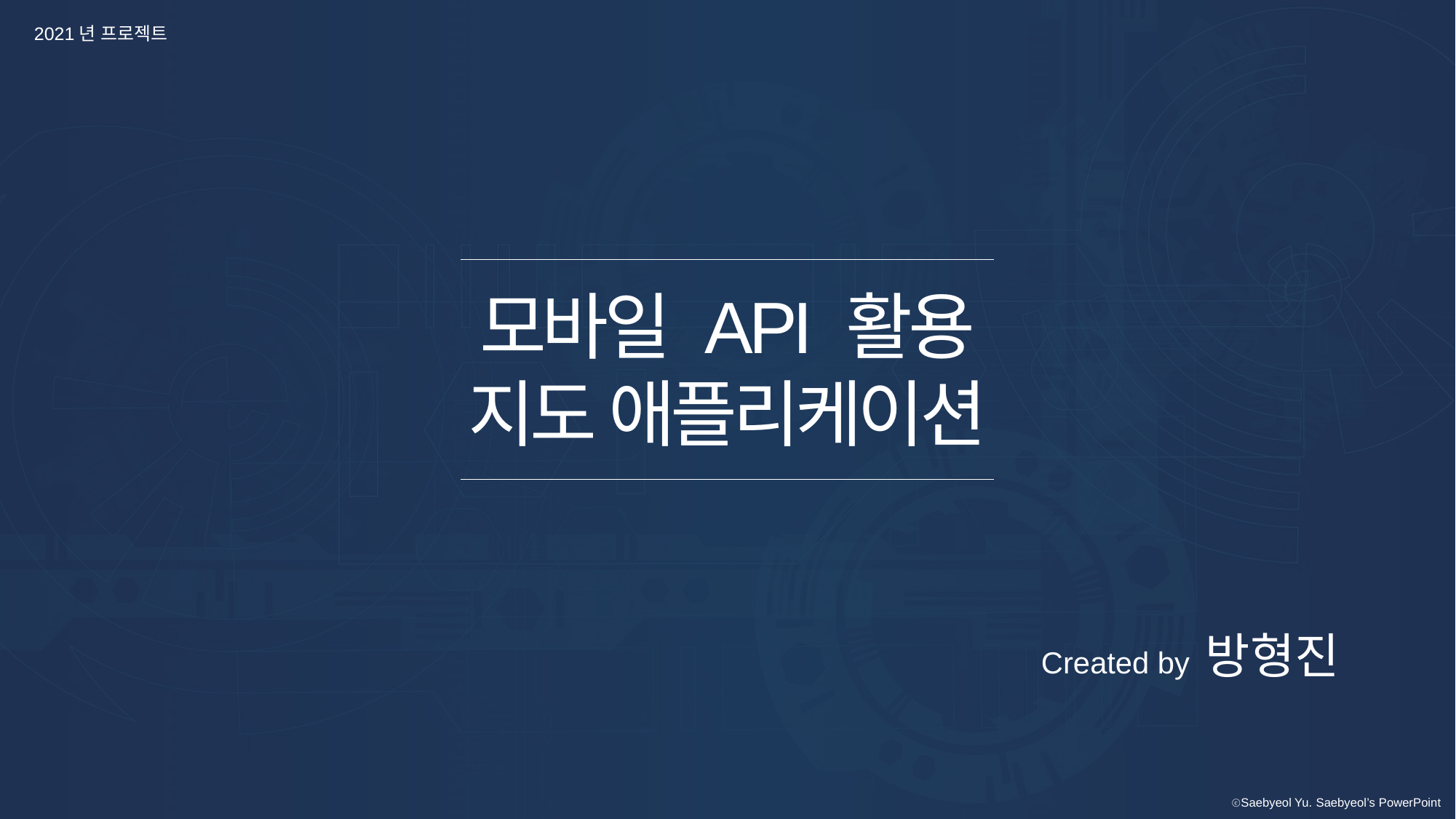

2021년 프로젝트
모바일 API 활용
지도 애플리케이션
Created by 방형진